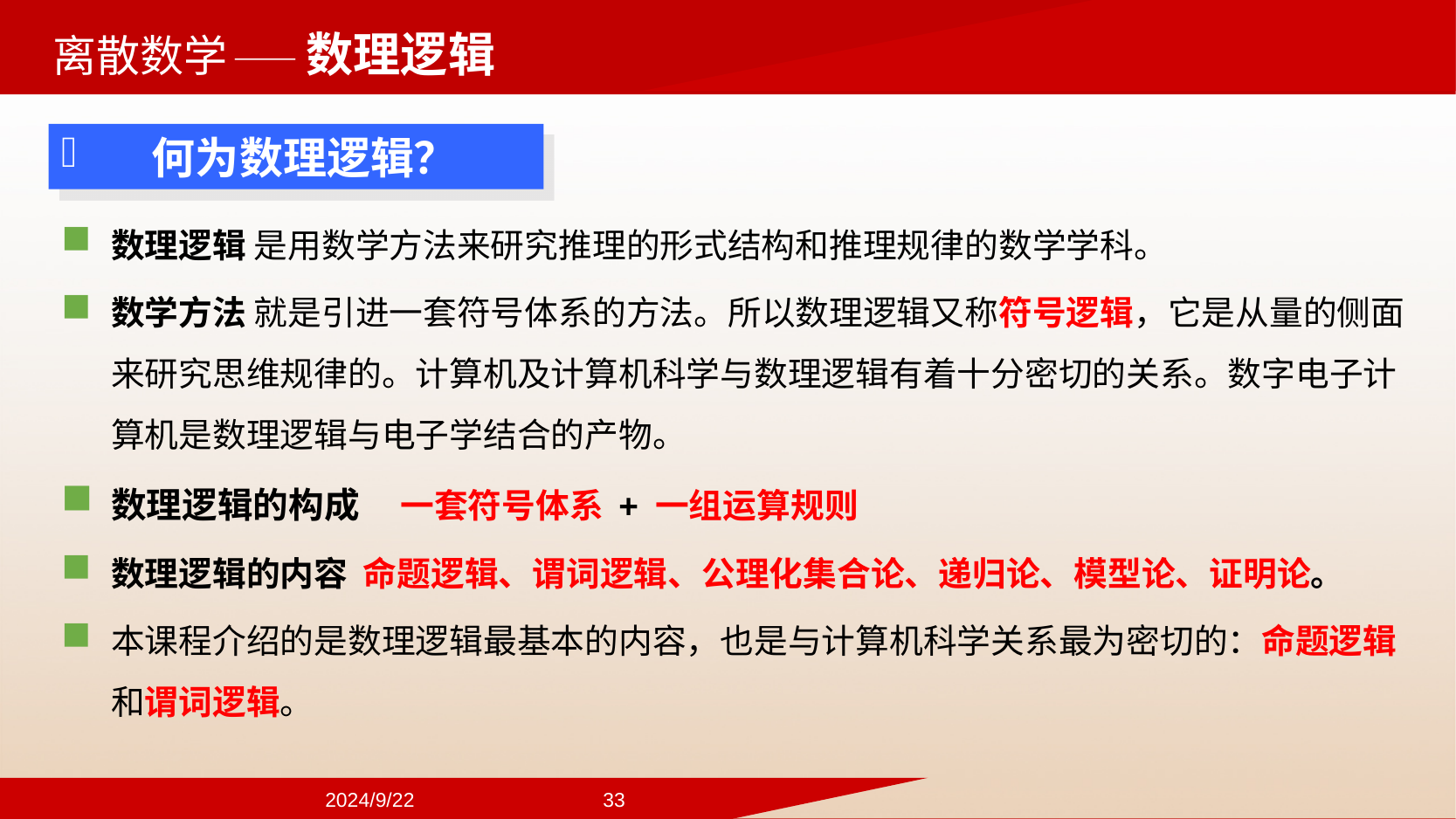

——数理逻辑
何为数理逻辑？
数理逻辑 是用数学方法来研究推理的形式结构和推理规律的数学学科。
数学方法 就是引进一套符号体系的方法。所以数理逻辑又称符号逻辑，它是从量的侧面来研究思维规律的。计算机及计算机科学与数理逻辑有着十分密切的关系。数字电子计算机是数理逻辑与电子学结合的产物。
数理逻辑的构成     一套符号体系 + 一组运算规则
数理逻辑的内容  命题逻辑、谓词逻辑、公理化集合论、递归论、模型论、证明论。
本课程介绍的是数理逻辑最基本的内容，也是与计算机科学关系最为密切的：命题逻辑和谓词逻辑。

2024/9/22
33